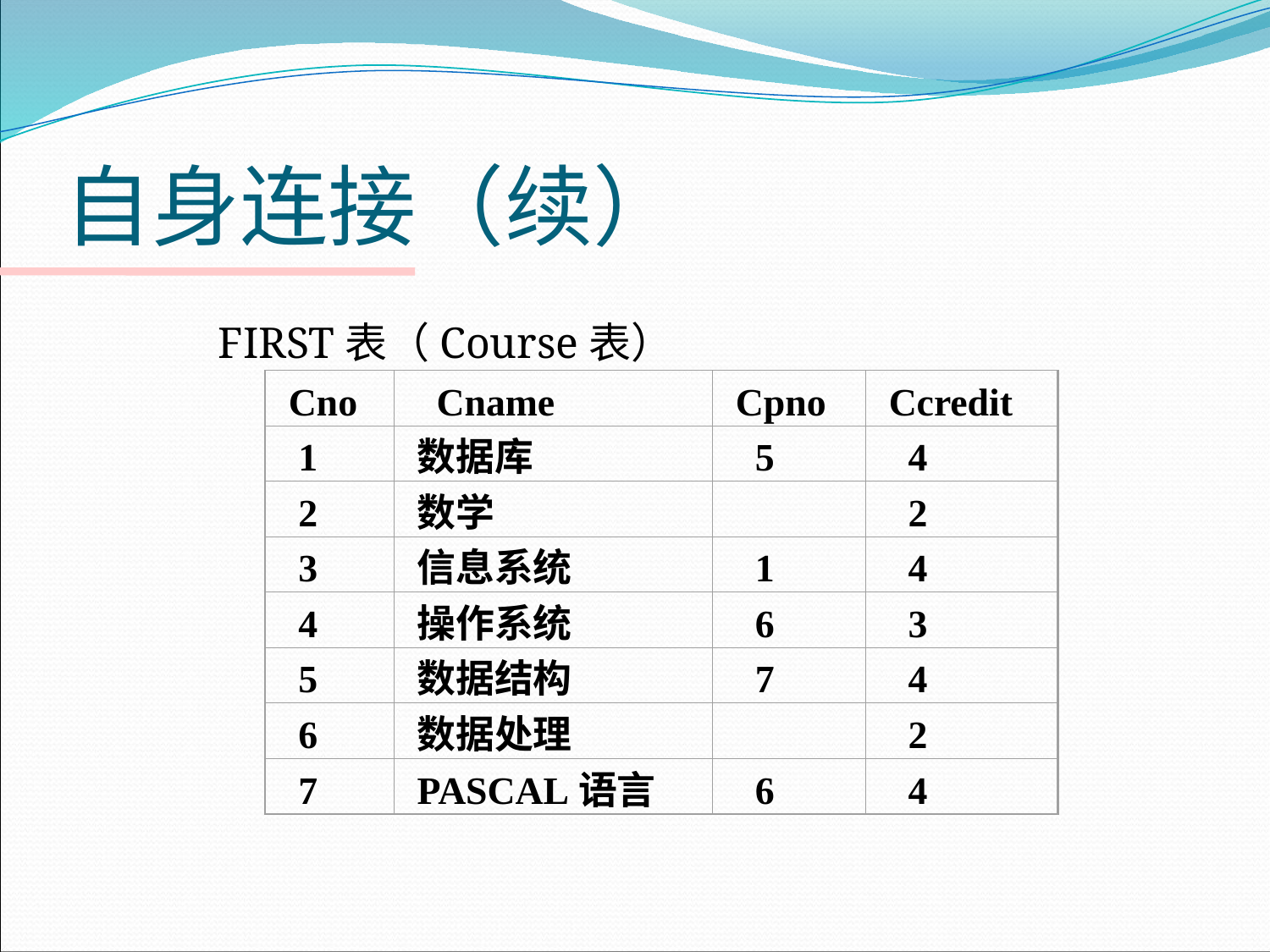

# 自身连接（续）
           FIRST表（Course表）

Cno

  Cname

Cpno

Ccredit

 1

数据库

  5

  4

 2

数学

  2

 3

信息系统

  1

  4

 4

操作系统

  6

  3

 5

数据结构

  7

  4

 6

数据处理

  2

 7

PASCAL语言

  6

  4

300